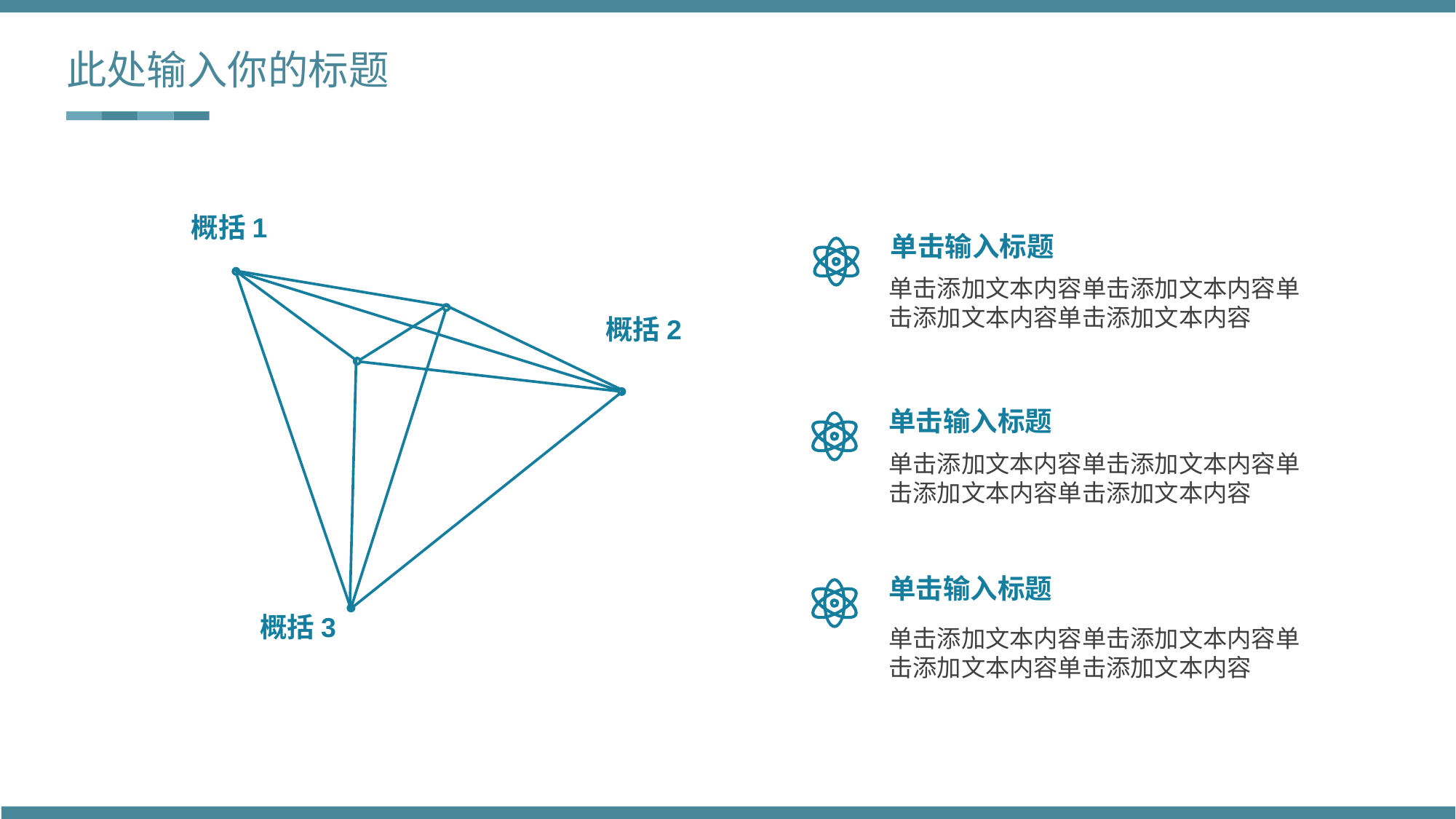

此处输入你的标题

概括1
单击输入标题

单击添加文本内容单击添加文本内容单击添加文本内容单击添加文本内容

概括2
单击输入标题

单击添加文本内容单击添加文本内容单击添加文本内容单击添加文本内容

单击输入标题

概括3
单击添加文本内容单击添加文本内容单击添加文本内容单击添加文本内容